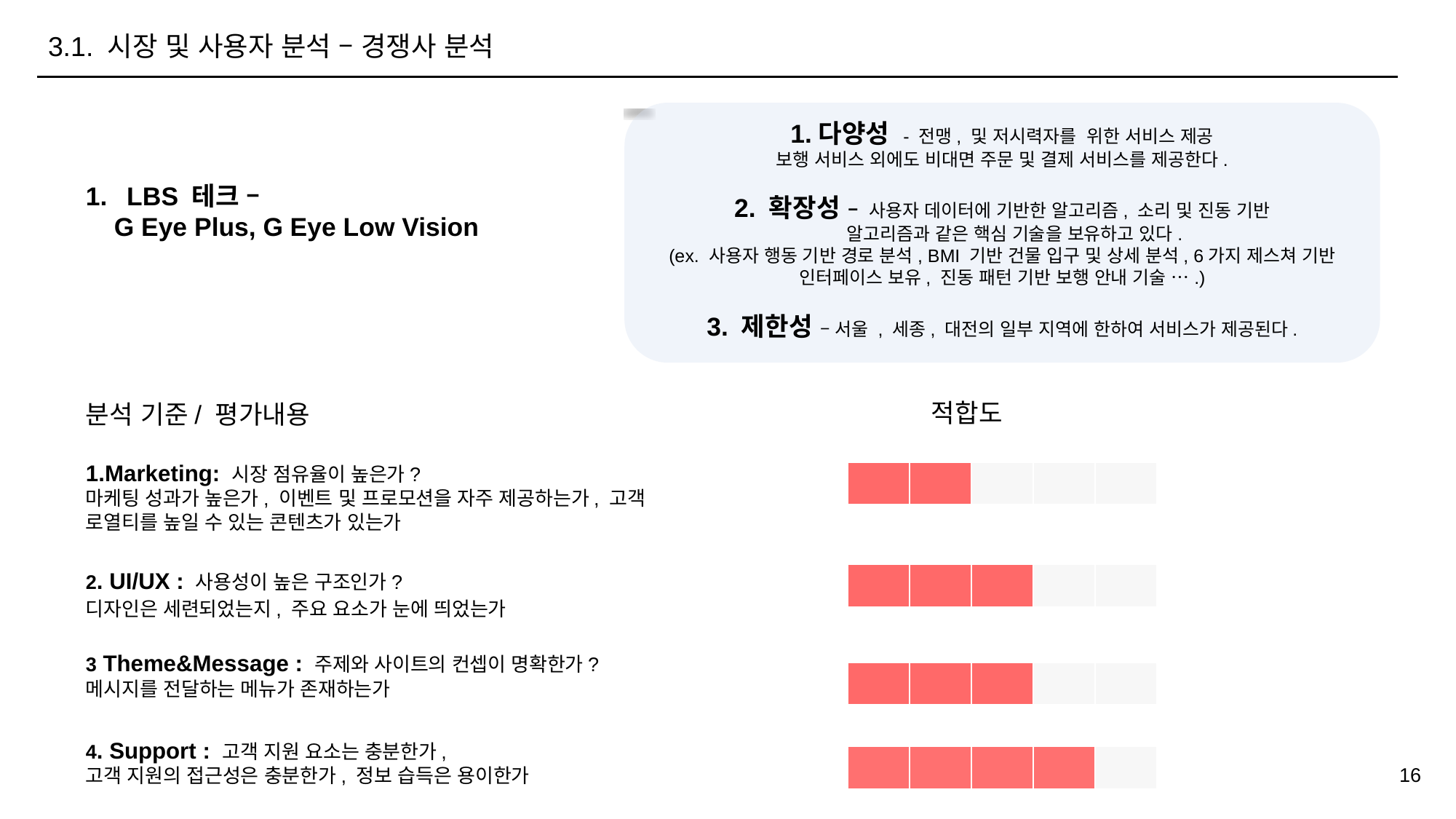

3.1. 시장 및 사용자 분석 – 경쟁사 분석

1.다양성 - 전맹, 및 저시력자를  위한 서비스 제공
보행 서비스 외에도 비대면 주문 및 결제 서비스를 제공한다.

2. 확장성 –  사용자 데이터에 기반한 알고리즘, 소리 및 진동 기반
    알고리즘과 같은 핵심 기술을 보유하고 있다.
(ex. 사용자 행동 기반 경로 분석, BMI 기반 건물 입구 및 상세 분석, 6가지 제스쳐 기반 인터페이스 보유, 진동 패턴 기반 보행 안내 기술 ….)

3. 제한성 – 서울 , 세종, 대전의 일부 지역에 한하여 서비스가 제공된다.

LBS 테크 –
    G Eye Plus, G Eye Low Vision
적합도
분석 기준/ 평가내용
1.Marketing: 시장 점유율이 높은가?
마케팅 성과가 높은가, 이벤트 및 프로모션을 자주 제공하는가, 고객 로열티를 높일 수 있는 콘텐츠가 있는가
|  |  |  |  |  |
| --- | --- | --- | --- | --- |
2. UI/UX : 사용성이 높은 구조인가?
디자인은 세련되었는지, 주요 요소가 눈에 띄었는가
|  |  |  |  |  |
| --- | --- | --- | --- | --- |
3 Theme&Message : 주제와 사이트의 컨셉이 명확한가?
메시지를 전달하는 메뉴가 존재하는가
|  |  |  |  |  |
| --- | --- | --- | --- | --- |
4. Support : 고객 지원 요소는 충분한가,
고객 지원의 접근성은 충분한가, 정보 습득은 용이한가
|  |  |  |  |  |
| --- | --- | --- | --- | --- |
16